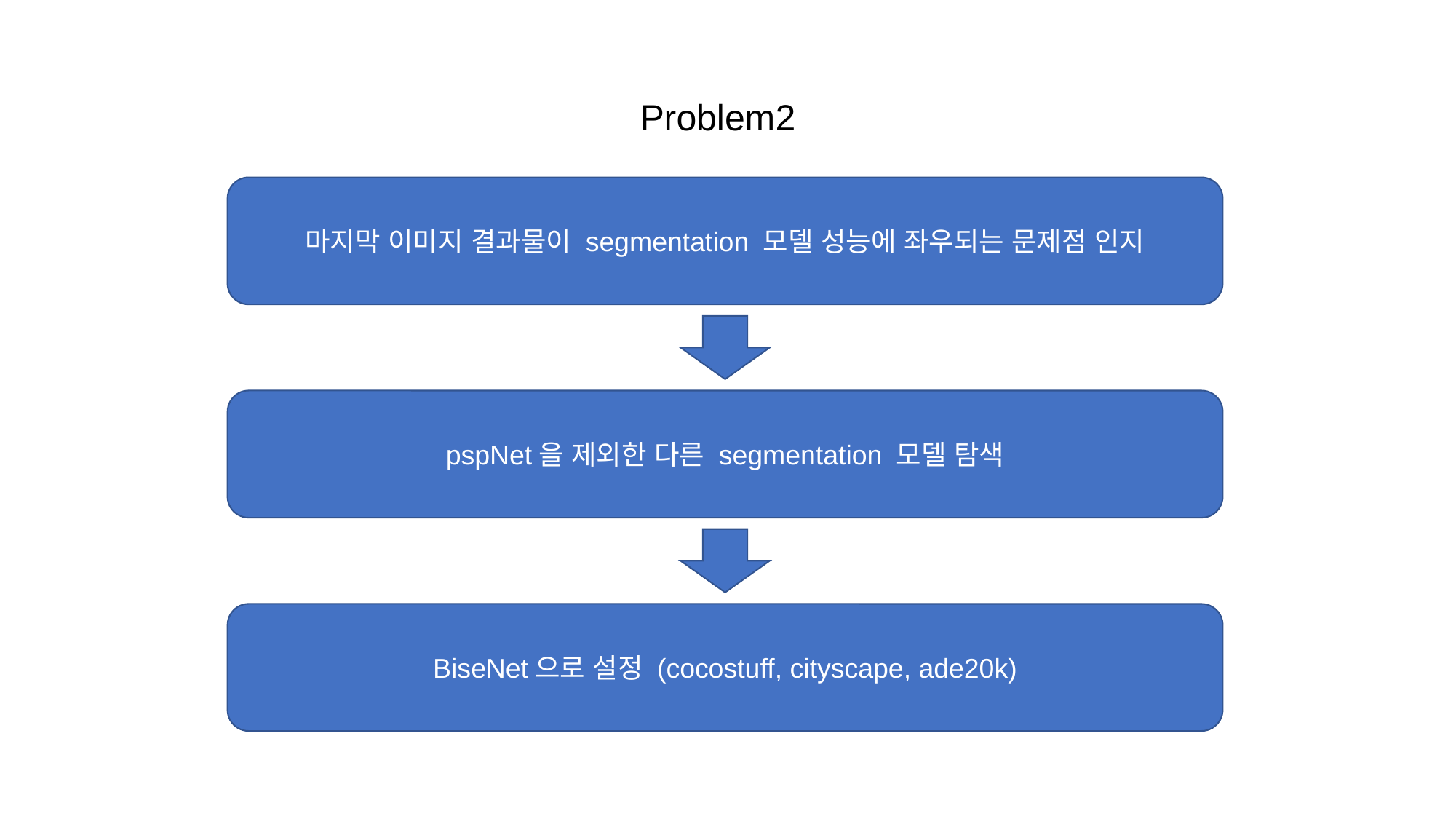

Problem2
마지막 이미지 결과물이 segmentation 모델 성능에 좌우되는 문제점 인지

pspNet을 제외한 다른 segmentation 모델 탐색

BiseNet으로 설정 (cocostuff, cityscape, ade20k)